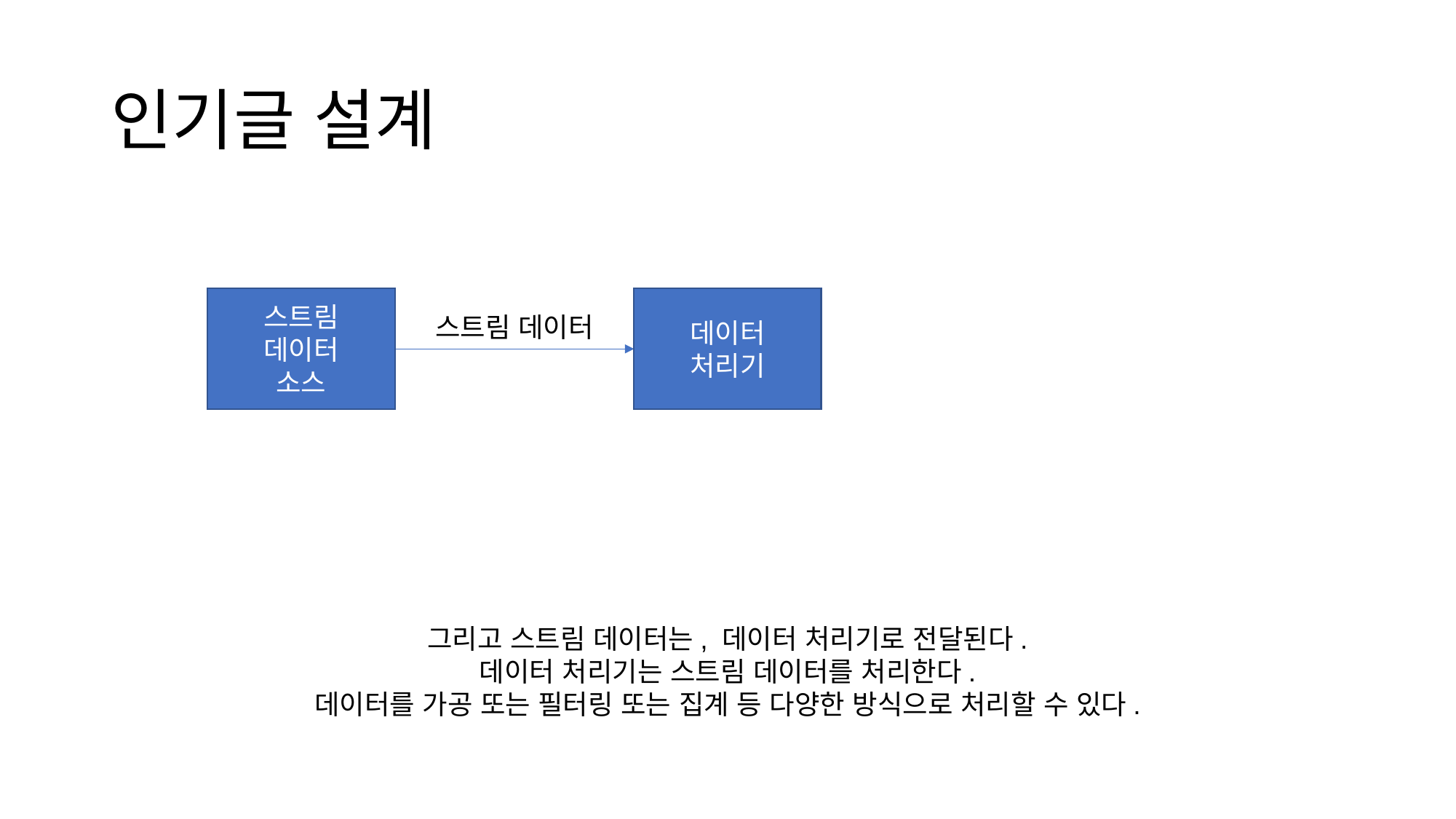

# 인기글 설계
데이터
처리기
스트림
데이터
소스
스트림 데이터
그리고 스트림 데이터는, 데이터 처리기로 전달된다.
데이터 처리기는 스트림 데이터를 처리한다.
데이터를 가공 또는 필터링 또는 집계 등 다양한 방식으로 처리할 수 있다.